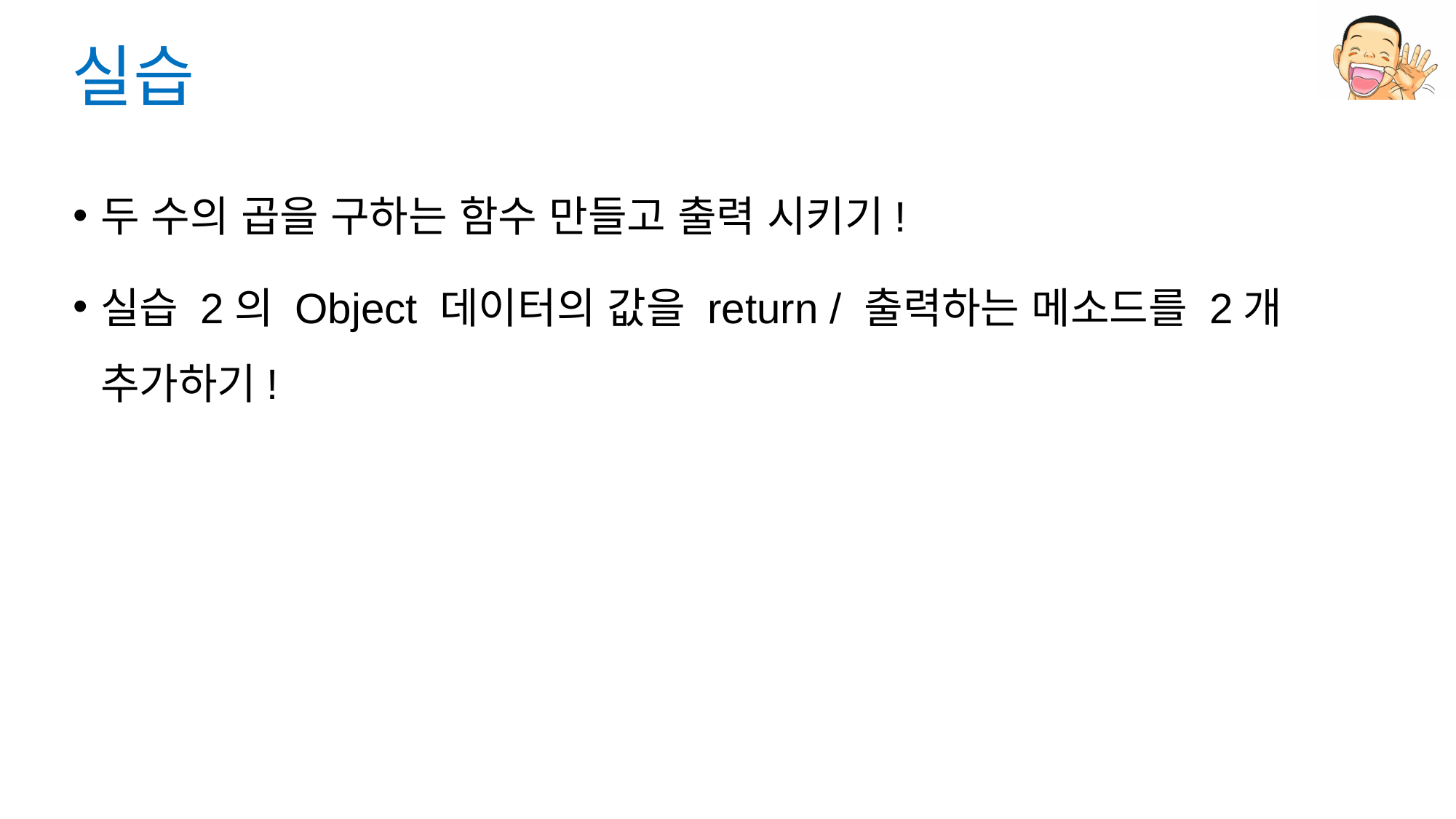

# 실습
두 수의 곱을 구하는 함수 만들고 출력 시키기!
실습 2의 Object 데이터의 값을 return / 출력하는 메소드를 2개 추가하기!